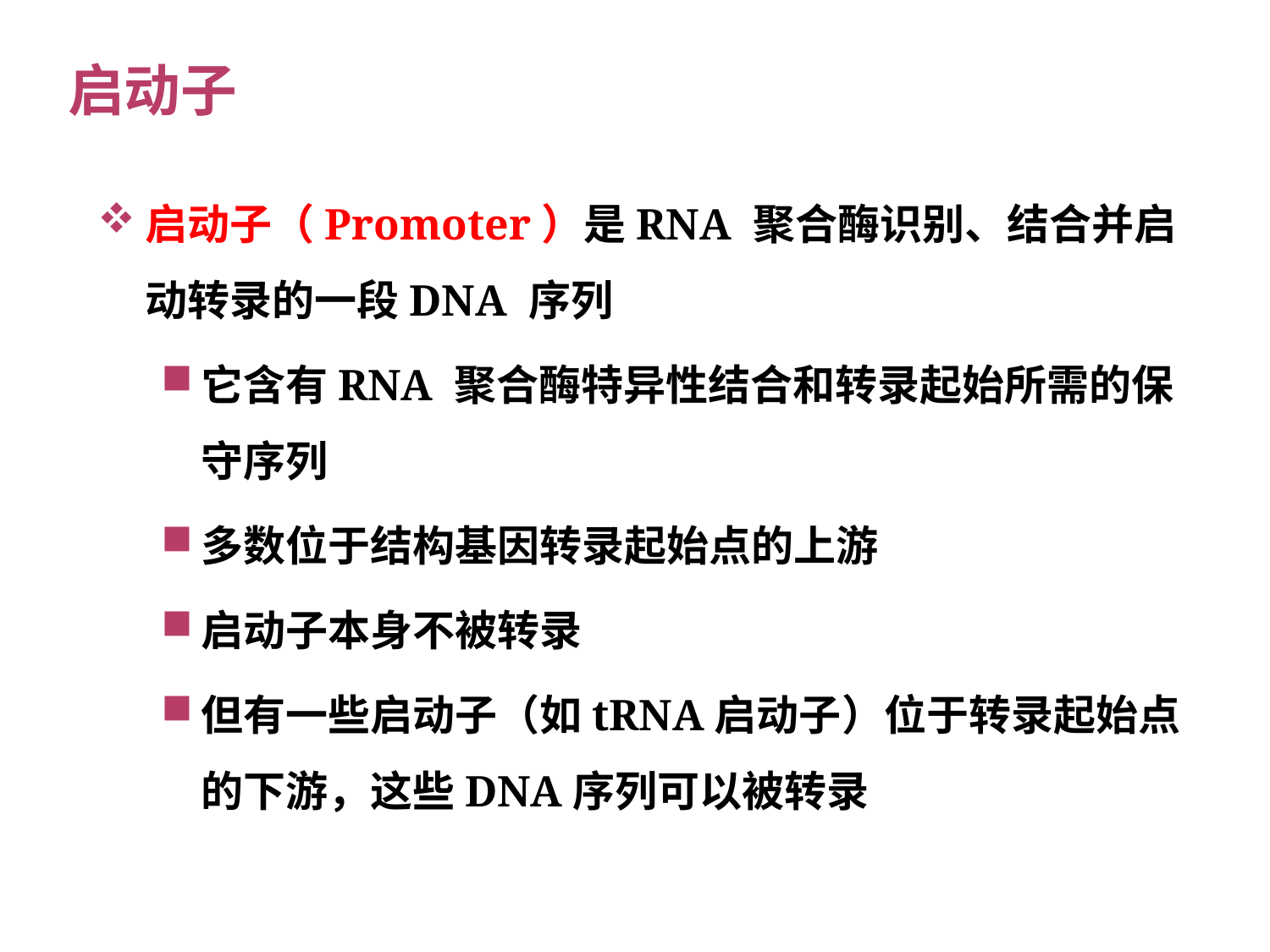

# 启动子
启动子（Promoter）是RNA 聚合酶识别、结合并启动转录的一段DNA 序列
它含有RNA 聚合酶特异性结合和转录起始所需的保守序列
多数位于结构基因转录起始点的上游
启动子本身不被转录
但有一些启动子（如tRNA启动子）位于转录起始点的下游，这些DNA序列可以被转录